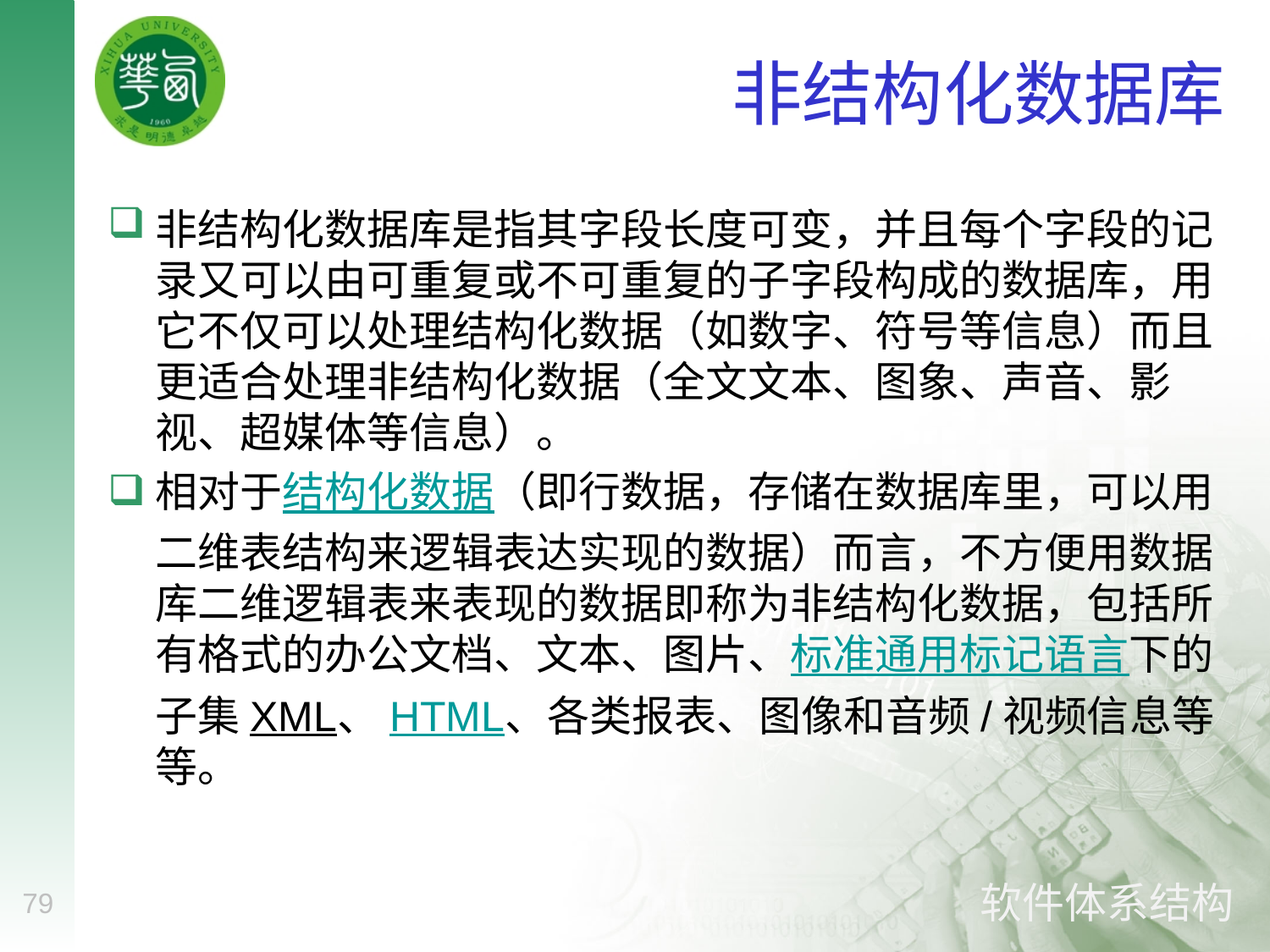

# 非结构化数据库
非结构化数据库是指其字段长度可变，并且每个字段的记录又可以由可重复或不可重复的子字段构成的数据库，用它不仅可以处理结构化数据（如数字、符号等信息）而且更适合处理非结构化数据（全文文本、图象、声音、影视、超媒体等信息）。
相对于结构化数据（即行数据，存储在数据库里，可以用二维表结构来逻辑表达实现的数据）而言，不方便用数据库二维逻辑表来表现的数据即称为非结构化数据，包括所有格式的办公文档、文本、图片、标准通用标记语言下的子集XML、HTML、各类报表、图像和音频/视频信息等等。
79